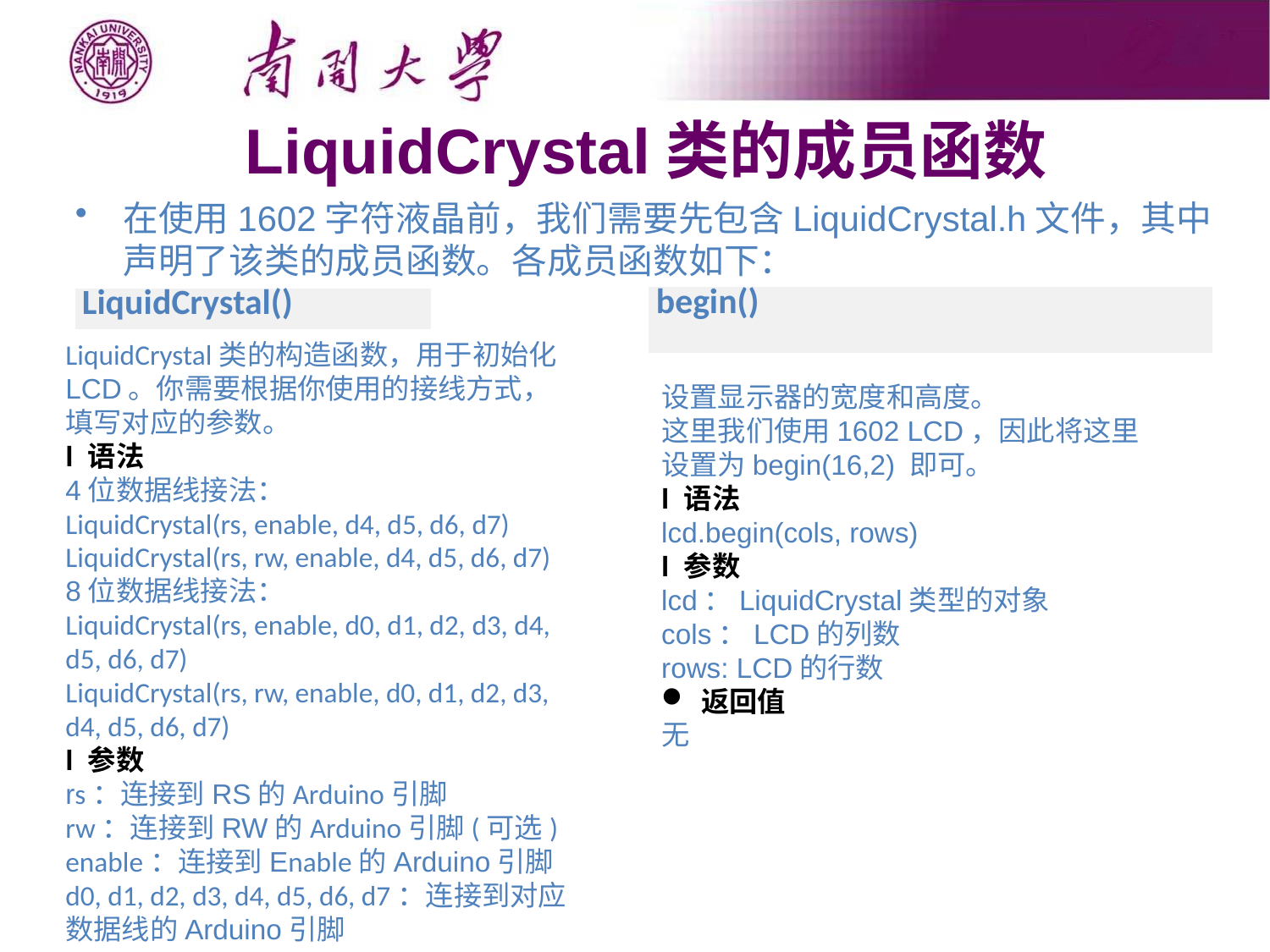

# LiquidCrystal类的成员函数
在使用1602字符液晶前，我们需要先包含LiquidCrystal.h文件，其中声明了该类的成员函数。各成员函数如下：
| begin() |
| --- |
| LiquidCrystal() |
| --- |
LiquidCrystal类的构造函数，用于初始化LCD。你需要根据你使用的接线方式，填写对应的参数。
l 语法
4位数据线接法：
LiquidCrystal(rs, enable, d4, d5, d6, d7)
LiquidCrystal(rs, rw, enable, d4, d5, d6, d7)
8位数据线接法：
LiquidCrystal(rs, enable, d0, d1, d2, d3, d4, d5, d6, d7)
LiquidCrystal(rs, rw, enable, d0, d1, d2, d3, d4, d5, d6, d7)
l 参数
rs：连接到RS的Arduino引脚
rw：连接到RW的Arduino引脚(可选)
enable：连接到Enable的Arduino引脚
d0, d1, d2, d3, d4, d5, d6, d7：连接到对应数据线的Arduino引脚

设置显示器的宽度和高度。
这里我们使用1602 LCD，因此将这里设置为begin(16,2) 即可。
l 语法
lcd.begin(cols, rows)
l 参数
lcd：LiquidCrystal类型的对象
cols：LCD的列数
rows: LCD的行数
返回值
无